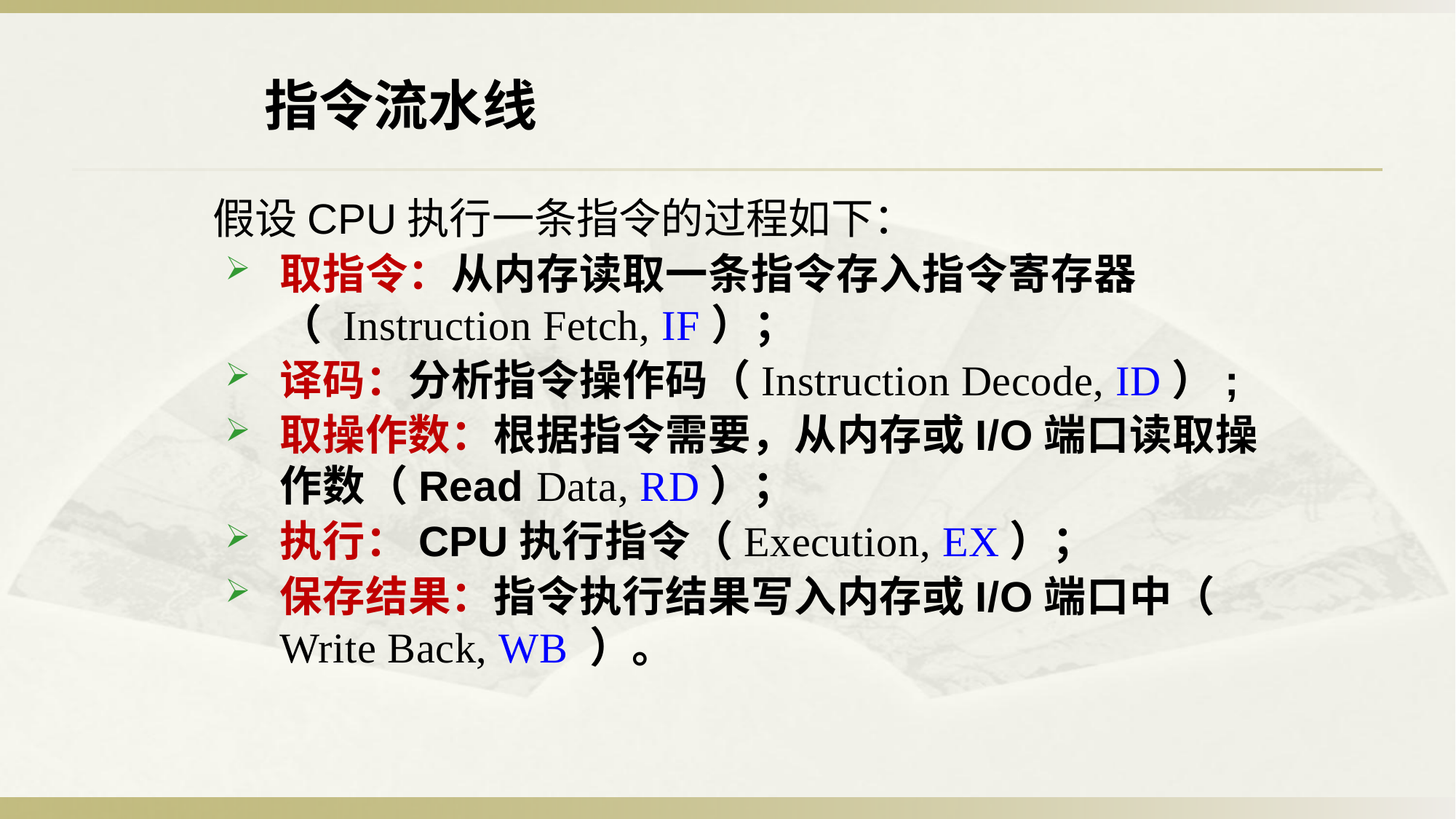

指令流水线
    假设CPU执行一条指令的过程如下：
取指令：从内存读取一条指令存入指令寄存器（ Instruction Fetch, IF）；
译码：分析指令操作码（Instruction Decode, ID）;
取操作数：根据指令需要，从内存或I/O端口读取操作数（Read Data, RD）；
执行：CPU执行指令（Execution, EX）；
保存结果：指令执行结果写入内存或I/O端口中（ Write Back, WB ）。